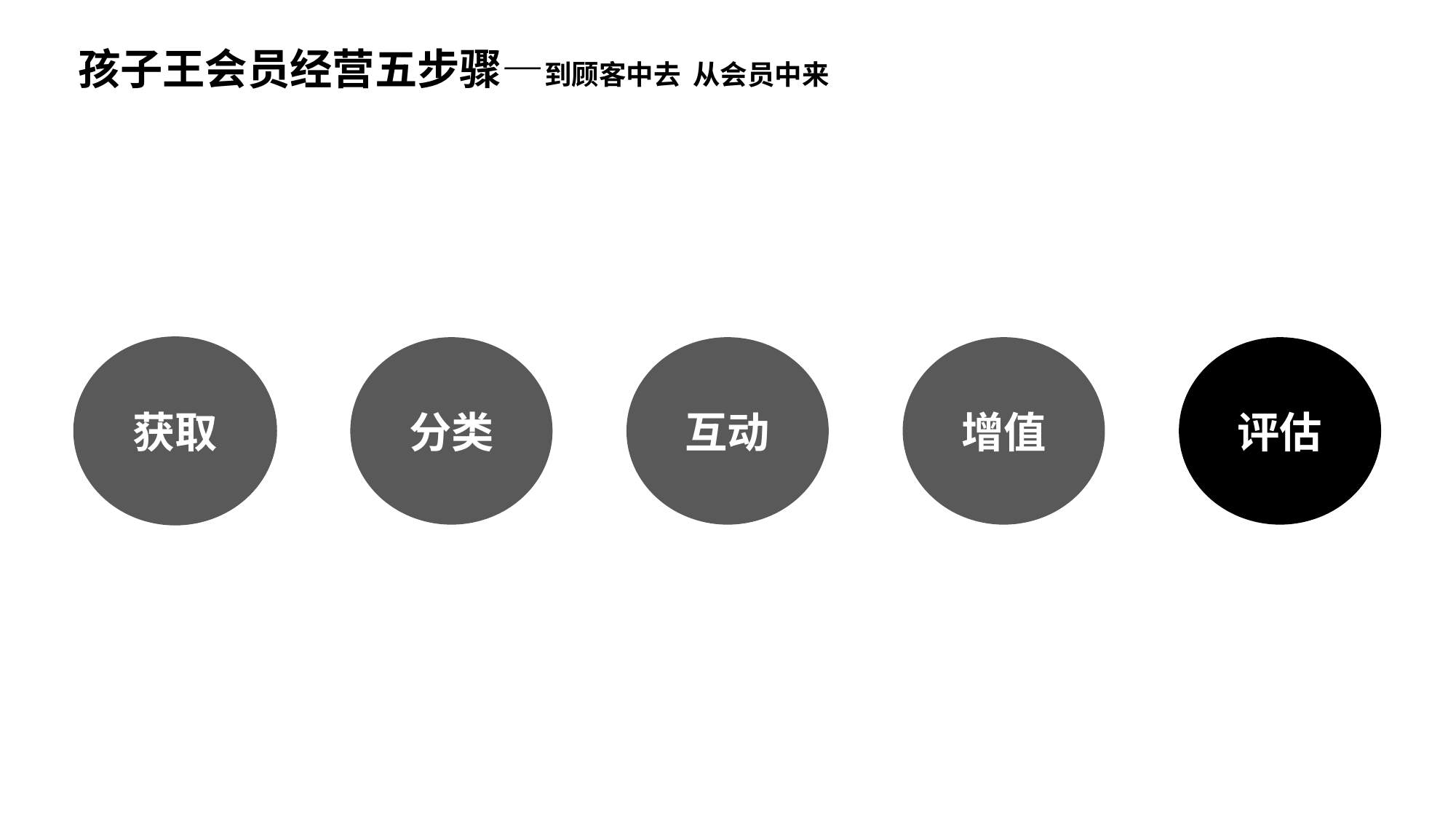

孩子王会员经营五步骤—到顾客中去  从会员中来

获取

分类

互动

增值

评估